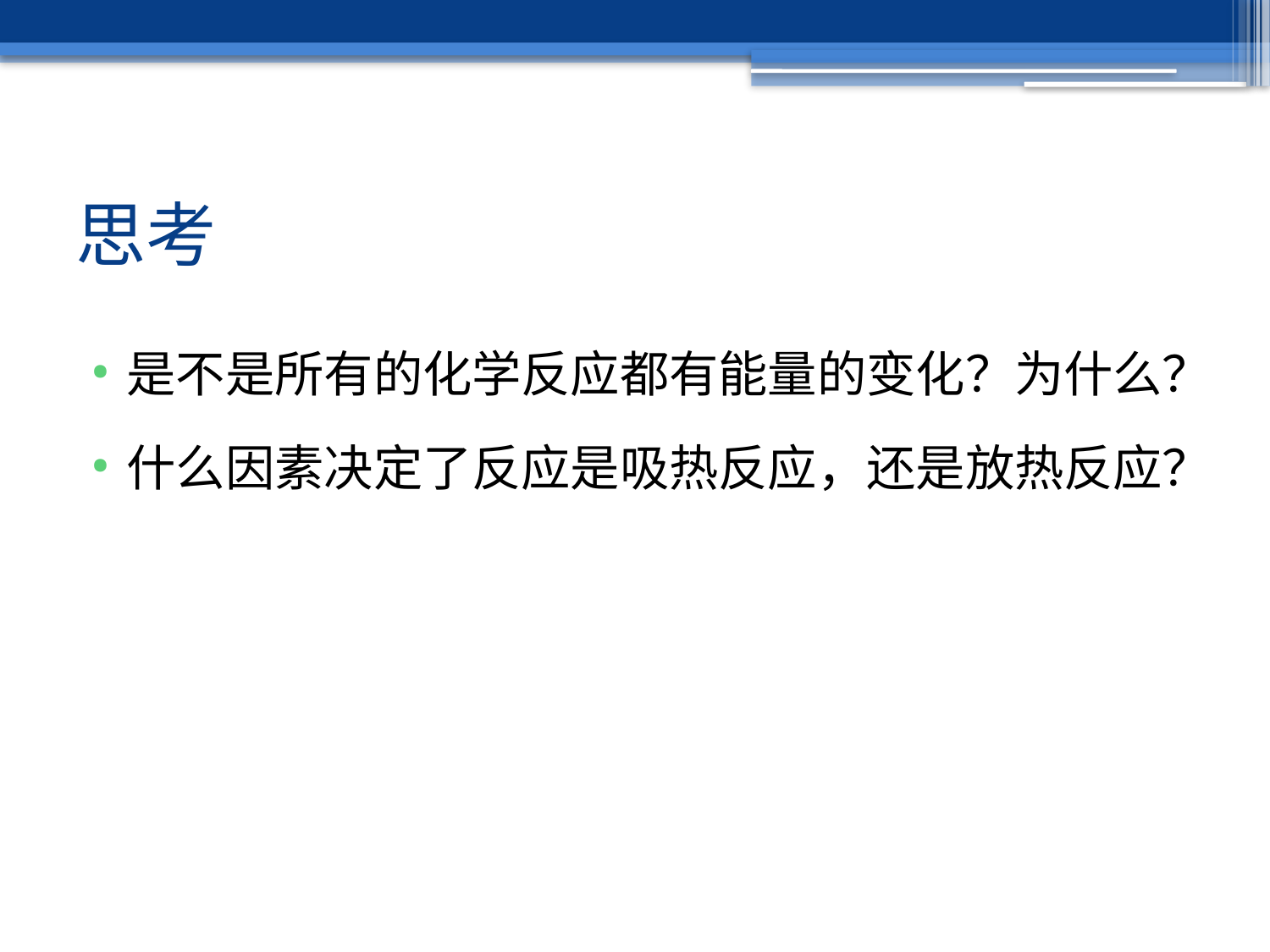

# 思考
是不是所有的化学反应都有能量的变化？为什么？
什么因素决定了反应是吸热反应，还是放热反应？